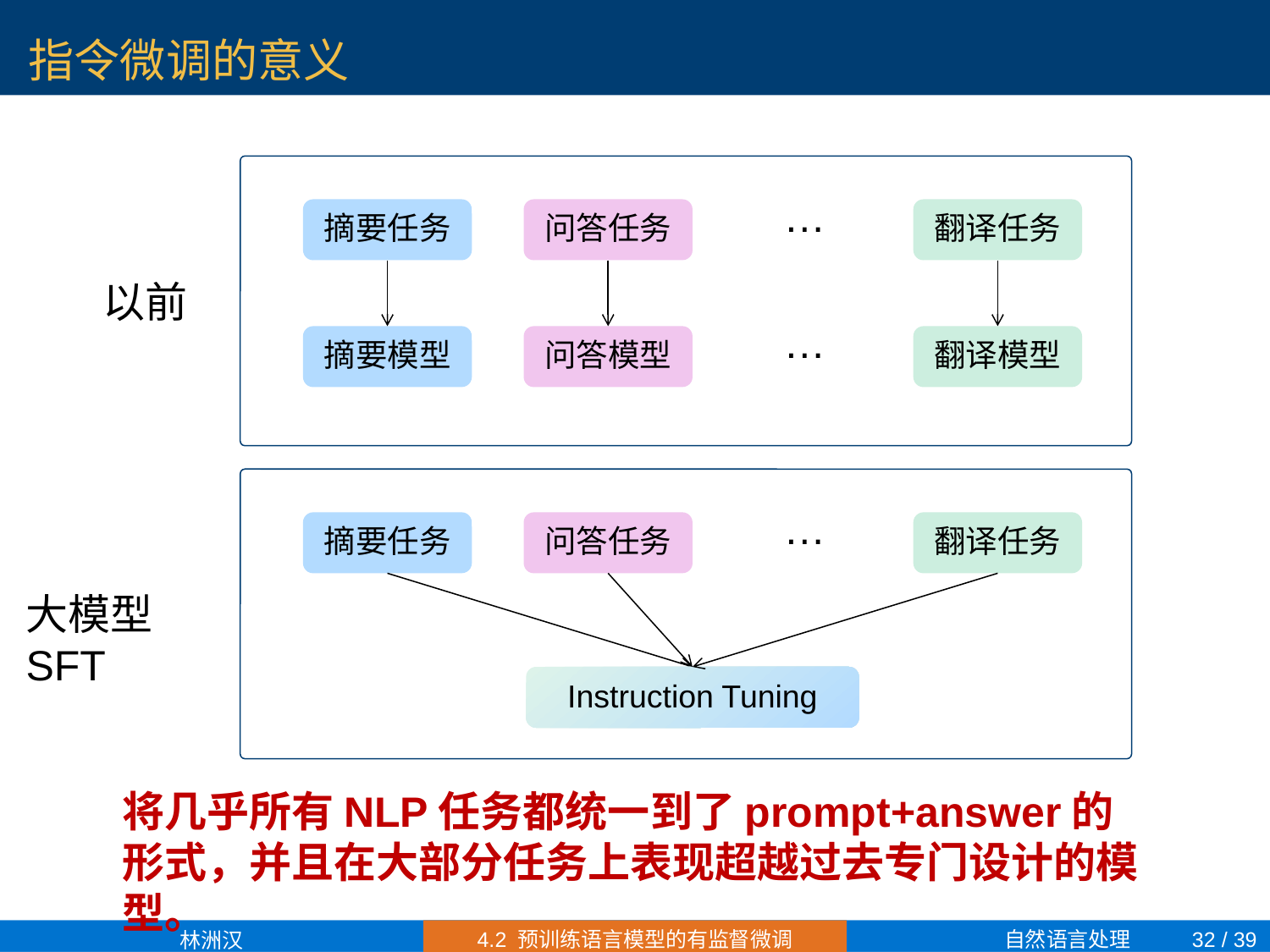

# 指令微调的意义

…
摘要任务
问答任务
翻译任务
以前
…
摘要模型
问答模型
翻译模型

…
摘要任务
问答任务
翻译任务
大模型SFT
Instruction Tuning
将几乎所有NLP任务都统一到了prompt+answer的形式，并且在大部分任务上表现超越过去专门设计的模型。